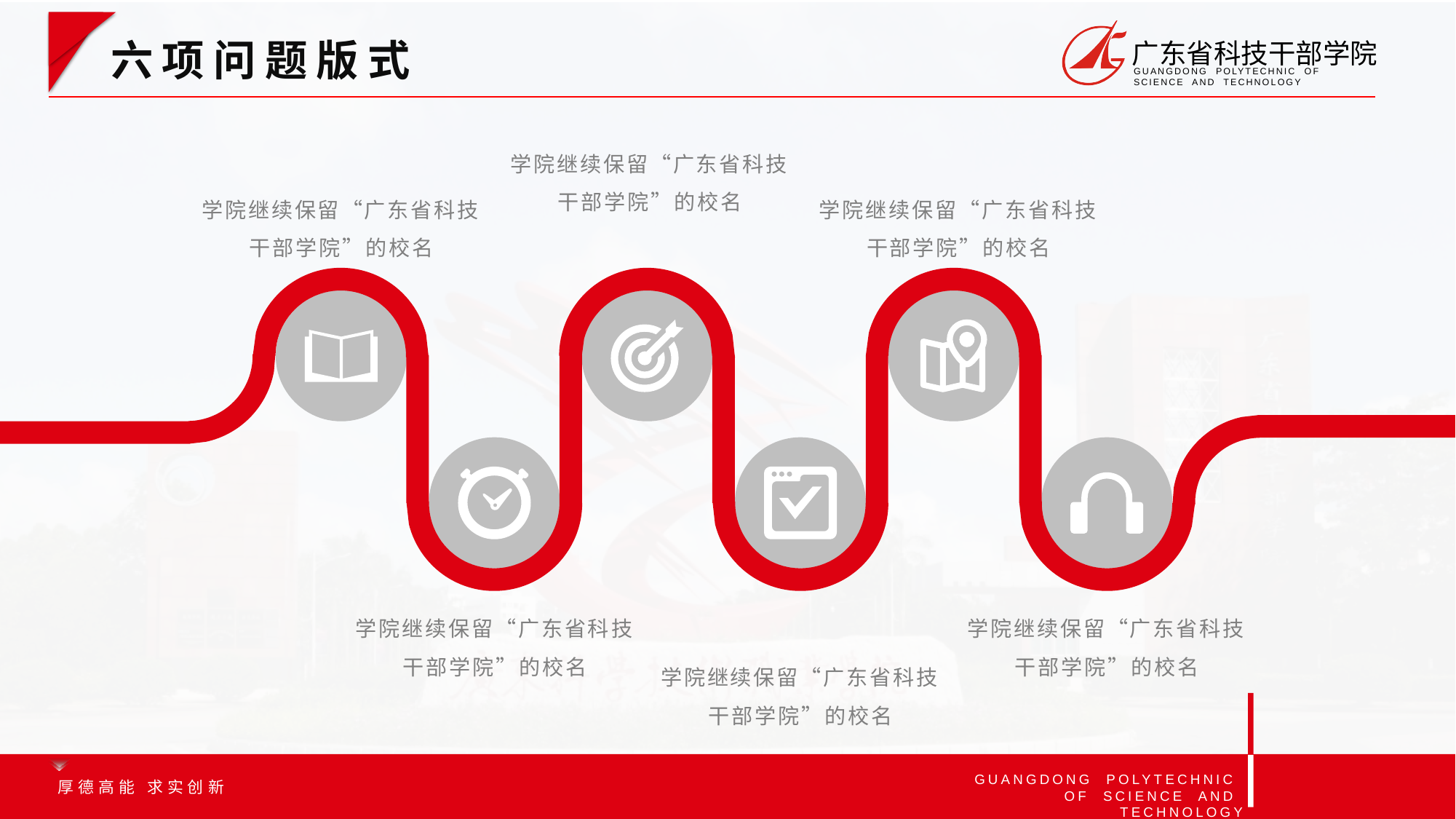

选中形状右键☞设置形状格式☞即可修改形状透明度
六项问题版式
学院继续保留“广东省科技干部学院”的校名
学院继续保留“广东省科技干部学院”的校名
学院继续保留“广东省科技干部学院”的校名

学院继续保留“广东省科技干部学院”的校名
学院继续保留“广东省科技干部学院”的校名
学院继续保留“广东省科技干部学院”的校名